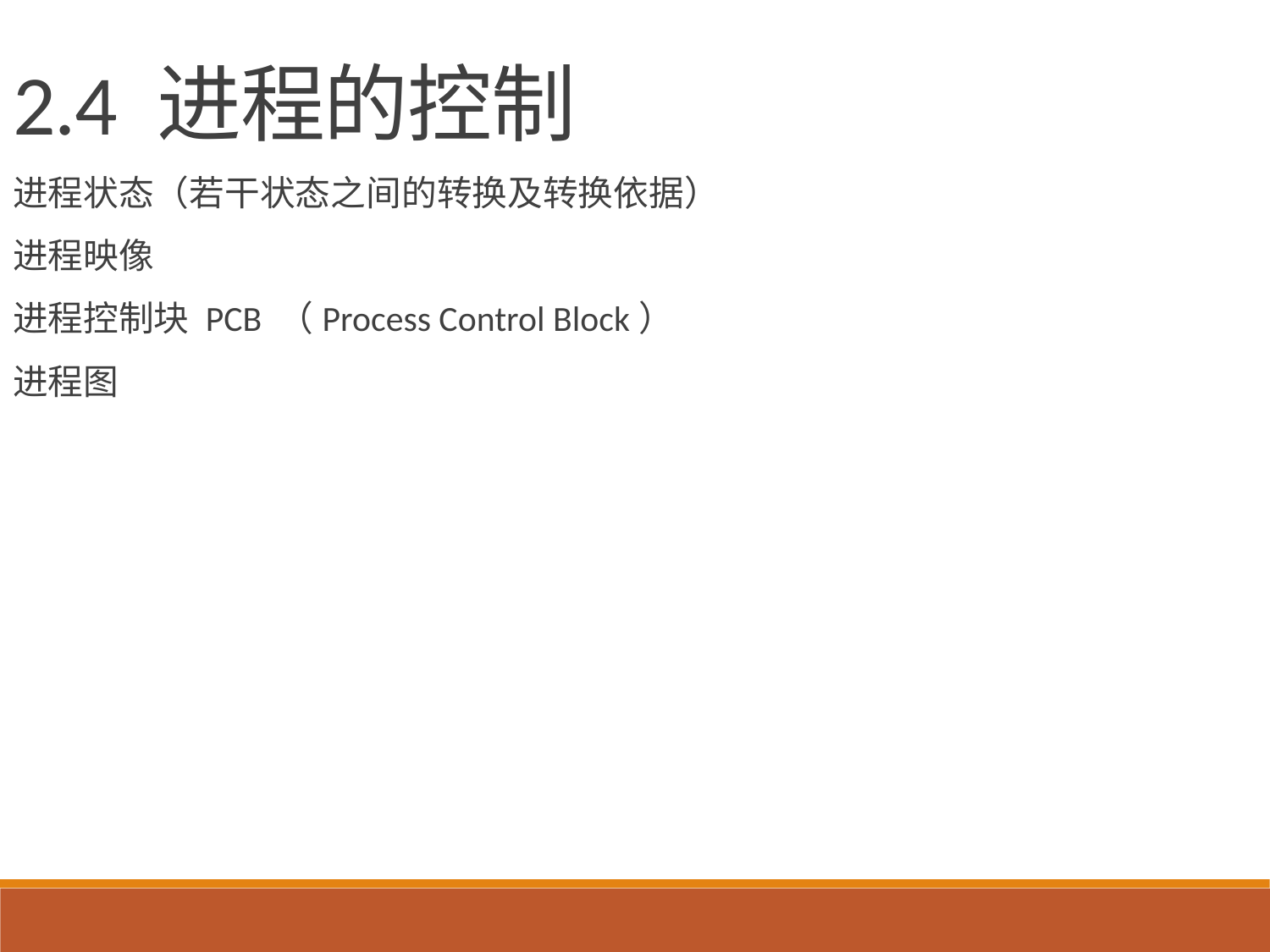

2.4 进程的控制
进程状态（若干状态之间的转换及转换依据）
进程映像
进程控制块 PCB （Process Control Block）
进程图